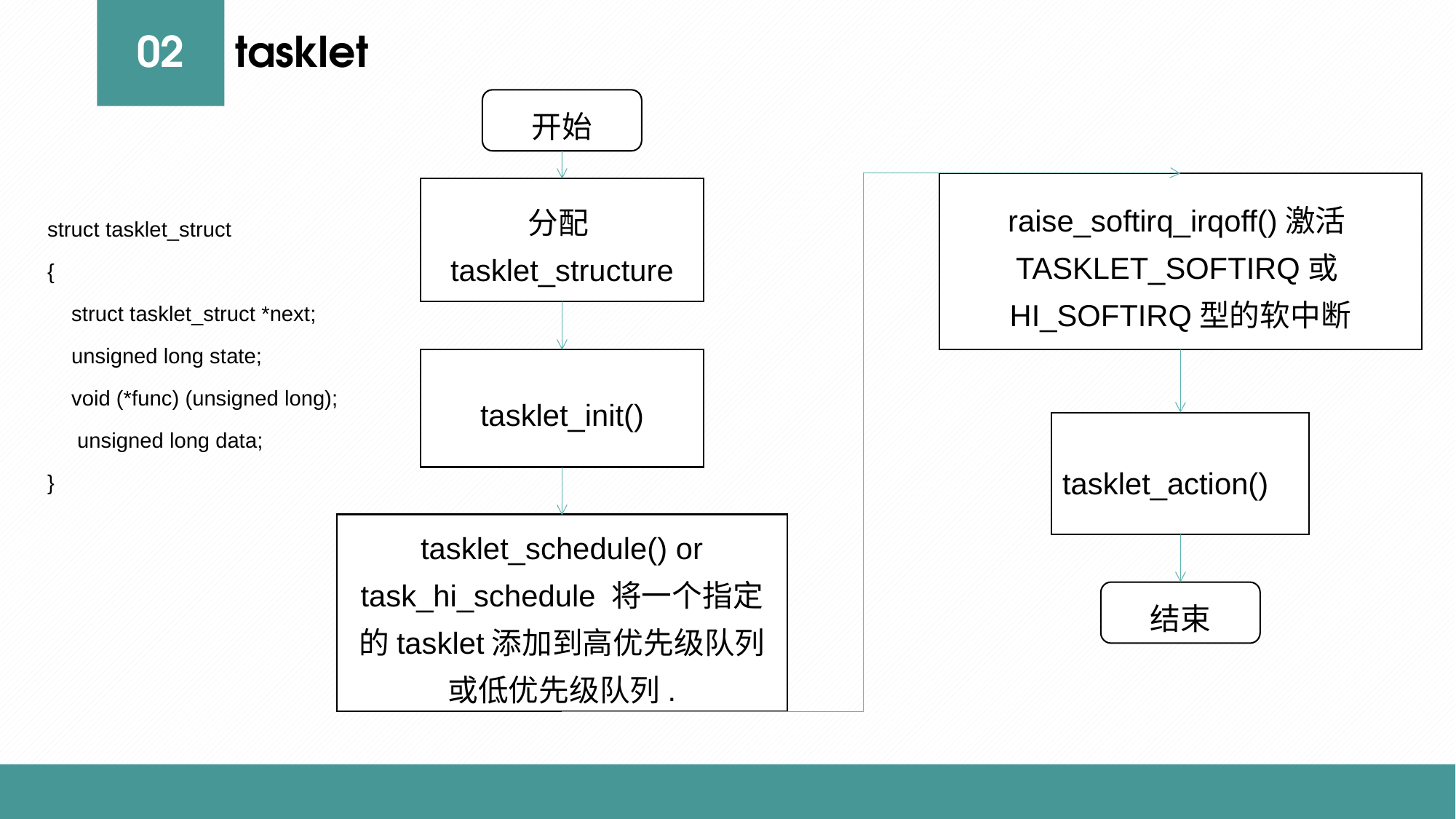

02
tasklet
开始
raise_softirq_irqoff()激活TASKLET_SOFTIRQ或HI_SOFTIRQ型的软中断
分配tasklet_structure
struct tasklet_struct
{
    struct tasklet_struct *next;
    unsigned long state;
    void (*func) (unsigned long);
     unsigned long data;
}
tasklet_init()
tasklet_action()
tasklet_schedule() or task_hi_schedule 将一个指定的tasklet添加到高优先级队列或低优先级队列.
结束